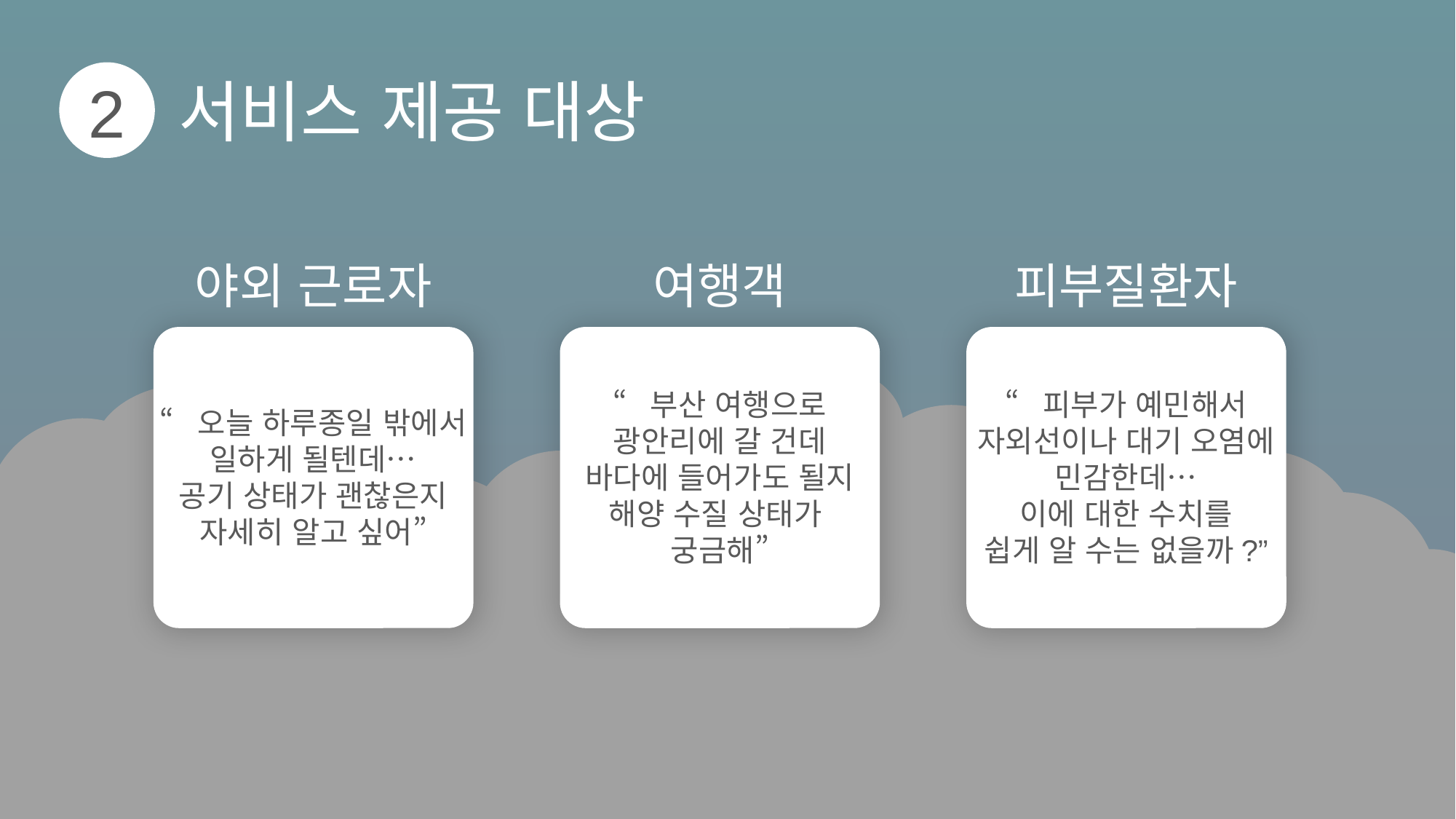

서비스 제공 대상
2
야외 근로자
여행객
피부질환자

“부산 여행으로
광안리에 갈 건데
바다에 들어가도 될지
해양 수질 상태가
궁금해”
“피부가 예민해서
자외선이나 대기 오염에
민감한데…
이에 대한 수치를
쉽게 알 수는 없을까?”
“오늘 하루종일 밖에서
일하게 될텐데…
공기 상태가 괜찮은지
자세히 알고 싶어”